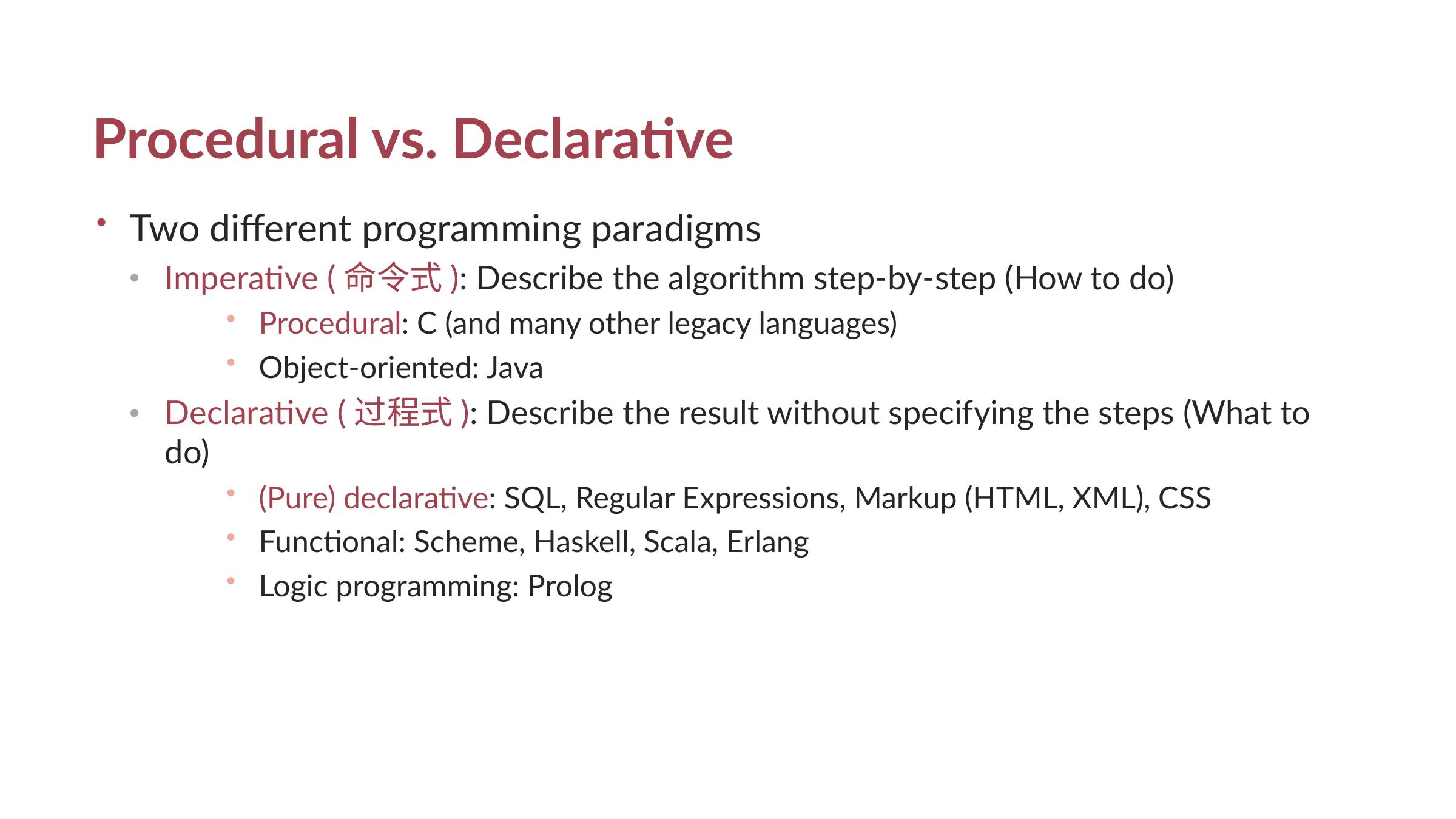

# Procedural vs. Declarative
Two different programming paradigms
Imperative (命令式): Describe the algorithm step-by-step (How to do)
Procedural: C (and many other legacy languages)
Object-oriented: Java
Declarative (过程式): Describe the result without specifying the steps (What to do)
(Pure) declarative: SQL, Regular Expressions, Markup (HTML, XML), CSS
Functional: Scheme, Haskell, Scala, Erlang
Logic programming: Prolog